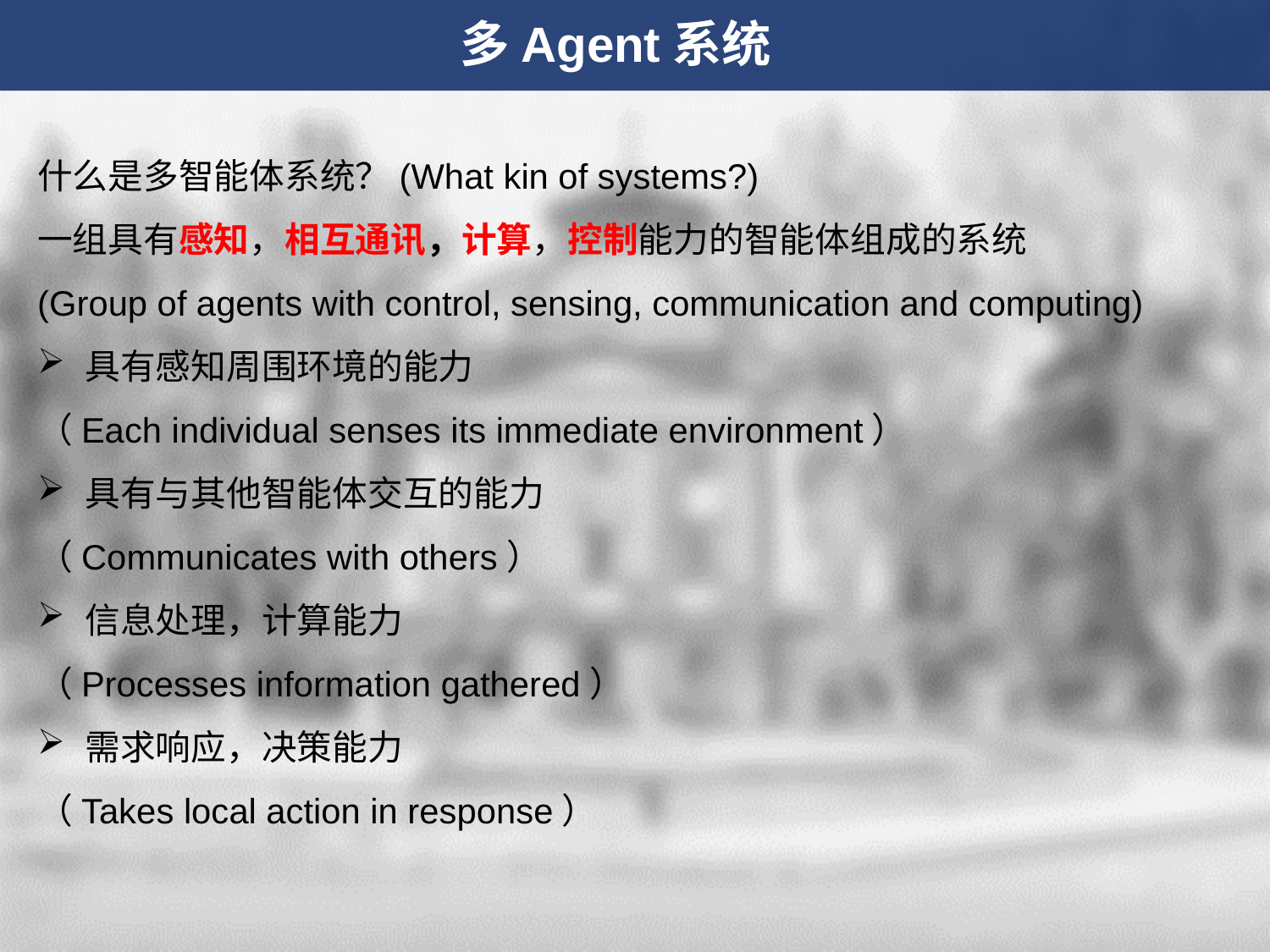

多Agent系统
什么是多智能体系统？(What kin of systems?)
一组具有感知，相互通讯，计算，控制能力的智能体组成的系统
(Group of agents with control, sensing, communication and computing)
具有感知周围环境的能力
（Each individual senses its immediate environment）
具有与其他智能体交互的能力
（Communicates with others）
信息处理，计算能力
（Processes information gathered）
需求响应，决策能力
（Takes local action in response）